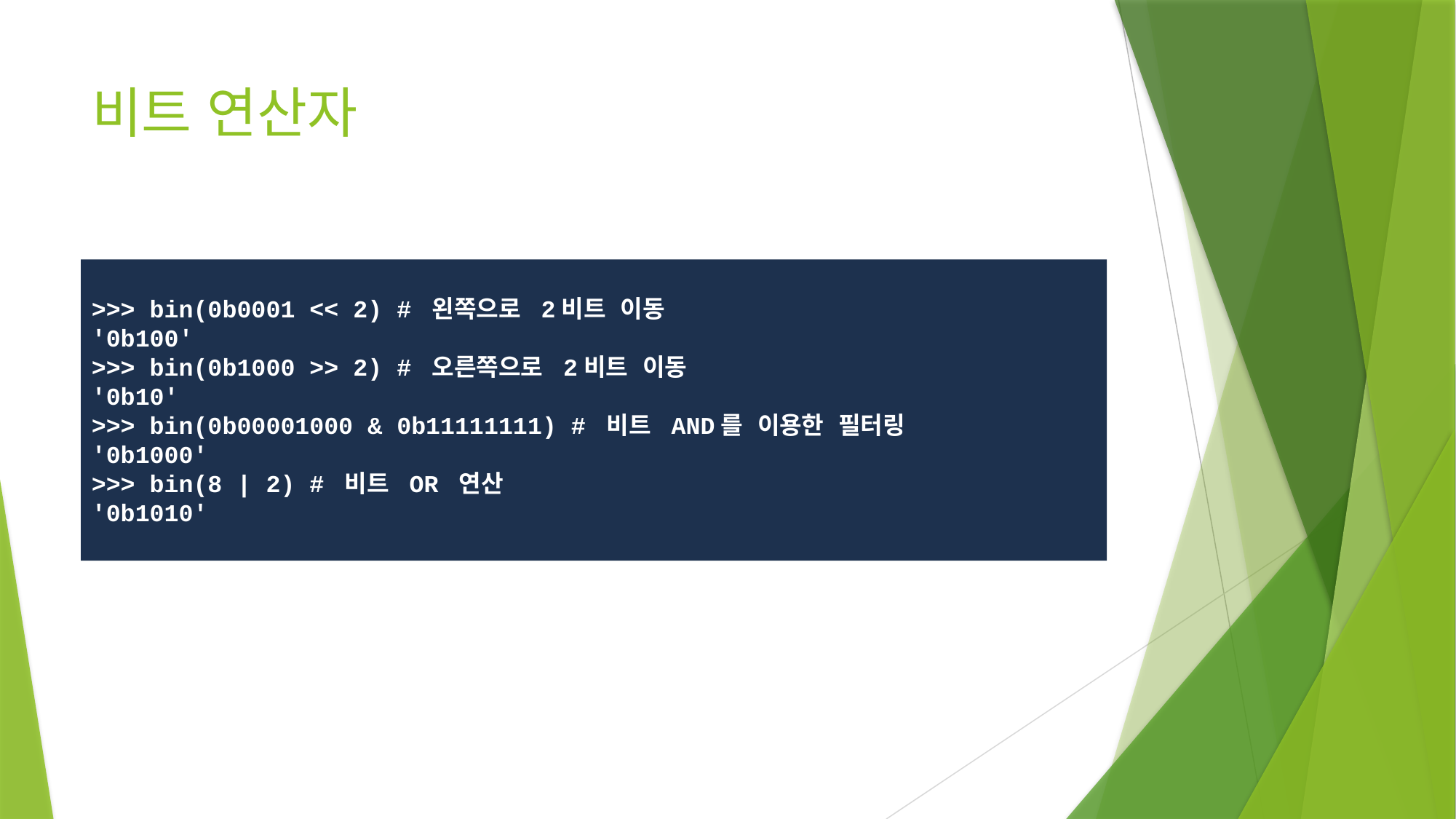

# 비트 연산자

>>> bin(0b0001 << 2) # 왼쪽으로 2비트 이동
'0b100'
>>> bin(0b1000 >> 2) # 오른쪽으로 2비트 이동
'0b10'
>>> bin(0b00001000 & 0b11111111) # 비트 AND를 이용한 필터링
'0b1000'
>>> bin(8 | 2) # 비트 OR 연산
'0b1010'